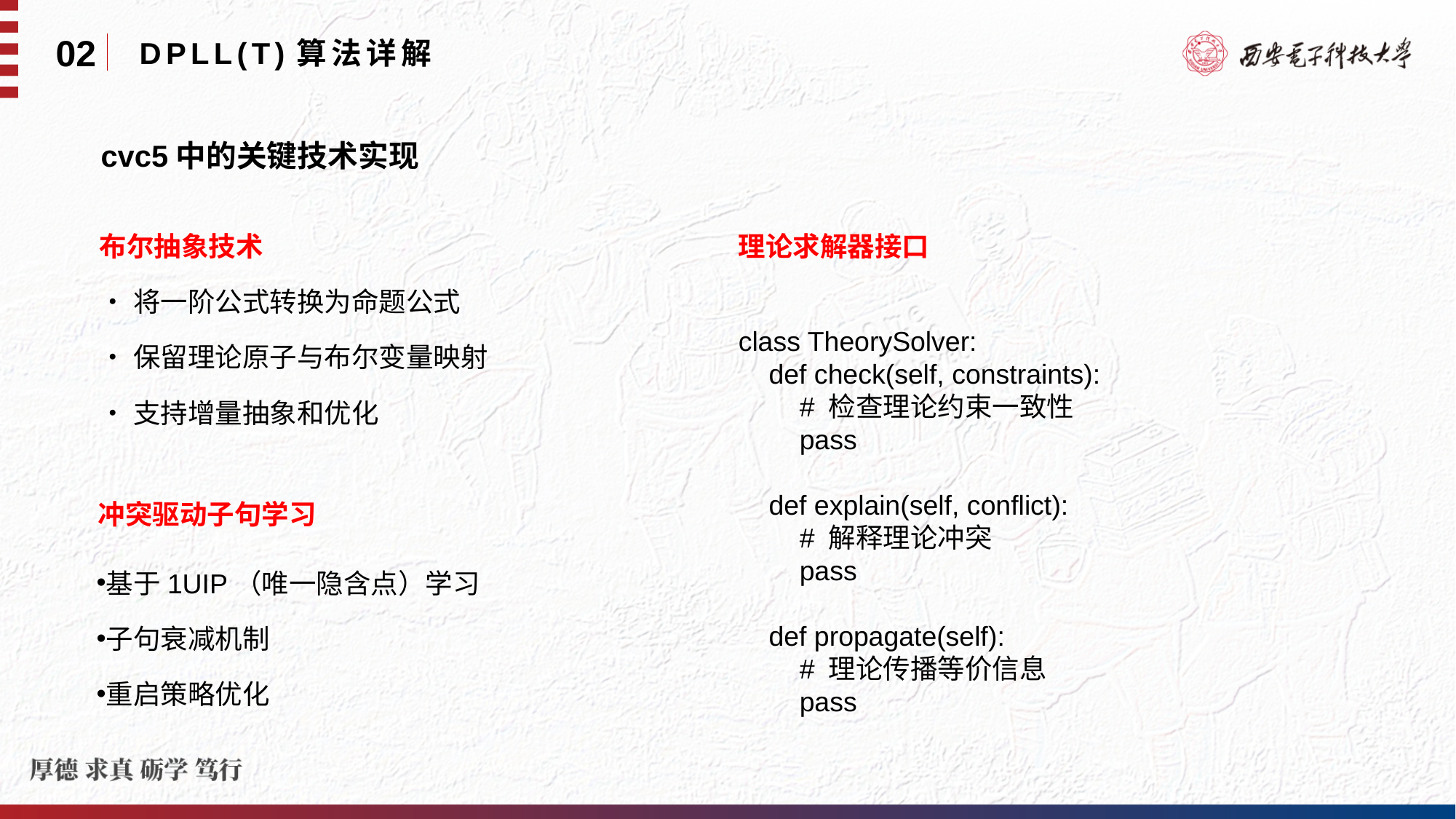

02
 DPLL(T)算法详解
cvc5中的关键技术实现
布尔抽象技术
•将一阶公式转换为命题公式
•保留理论原子与布尔变量映射
•支持增量抽象和优化
理论求解器接口
class TheorySolver:
    def check(self, constraints):
        # 检查理论约束一致性
        pass

    def explain(self, conflict):
        # 解释理论冲突
        pass

    def propagate(self):
        # 理论传播等价信息
        pass
冲突驱动子句学习
基于1UIP（唯一隐含点）学习
子句衰减机制
重启策略优化